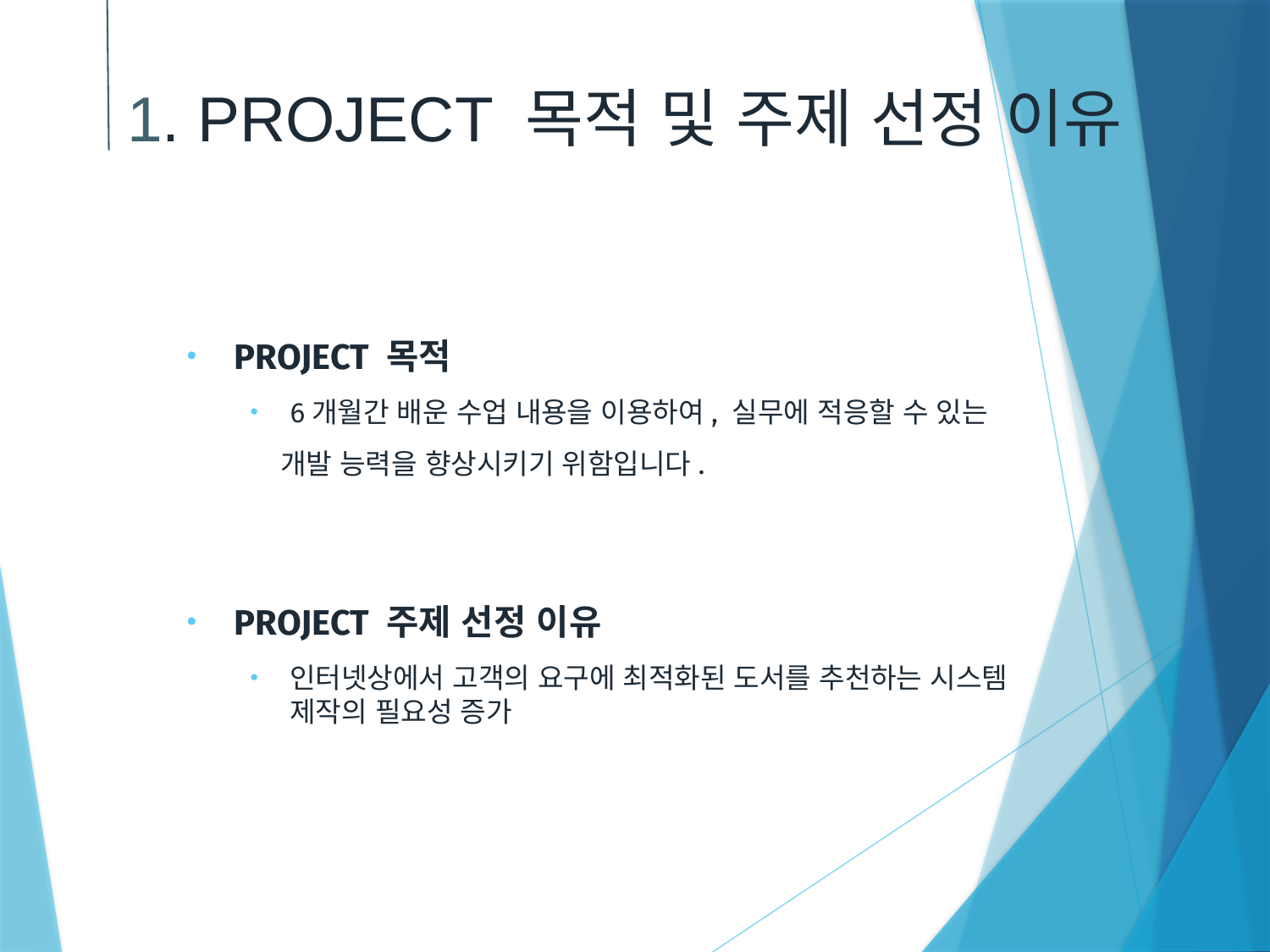

1. PROJECT 목적 및 주제 선정 이유

PROJECT 목적
6개월간 배운 수업 내용을 이용하여, 실무에 적응할 수 있는
   개발 능력을 향상시키기 위함입니다.

PROJECT 주제 선정 이유
인터넷상에서 고객의 요구에 최적화된 도서를 추천하는 시스템 제작의 필요성 증가